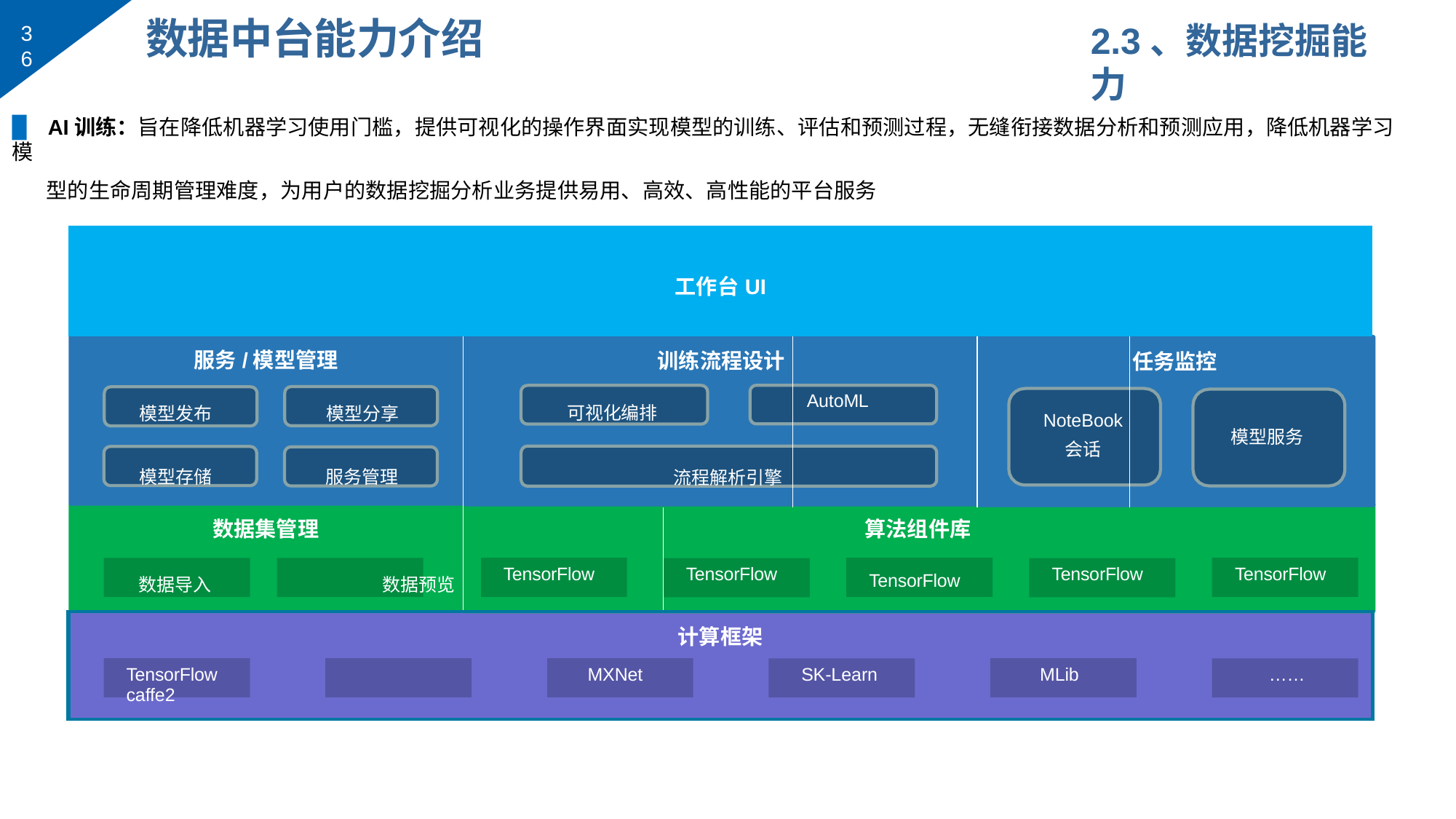

# 数据中台能力介绍
2.3、数据挖掘能力
36
▉	AI训练：旨在降低机器学习使用门槛，提供可视化的操作界面实现模型的训练、评估和预测过程，无缝衔接数据分析和预测应用，降低机器学习模
型的生命周期管理难度，为用户的数据挖掘分析业务提供易用、高效、高性能的平台服务
| 工作台UI |  |  |  |  |  |  |
| --- | --- | --- | --- | --- | --- | --- |
| 服务/模型管理 模型发布 模型分享 模型存储 服务管理 | 训练流程设计 可视化编排 流程解析引擎 |  | AutoML | NoteBook 会话 | 任务监控 | 模型服务 |
| 数据集管理 数据导入 数据预览 | TensorFlow | TensorFlow | 算法组件库 TensorFlow | TensorFlow |  | TensorFlow |
| TensorFlow caffe2 | MXNet | 计算框架 | SK-Learn | MLib |  | …… |